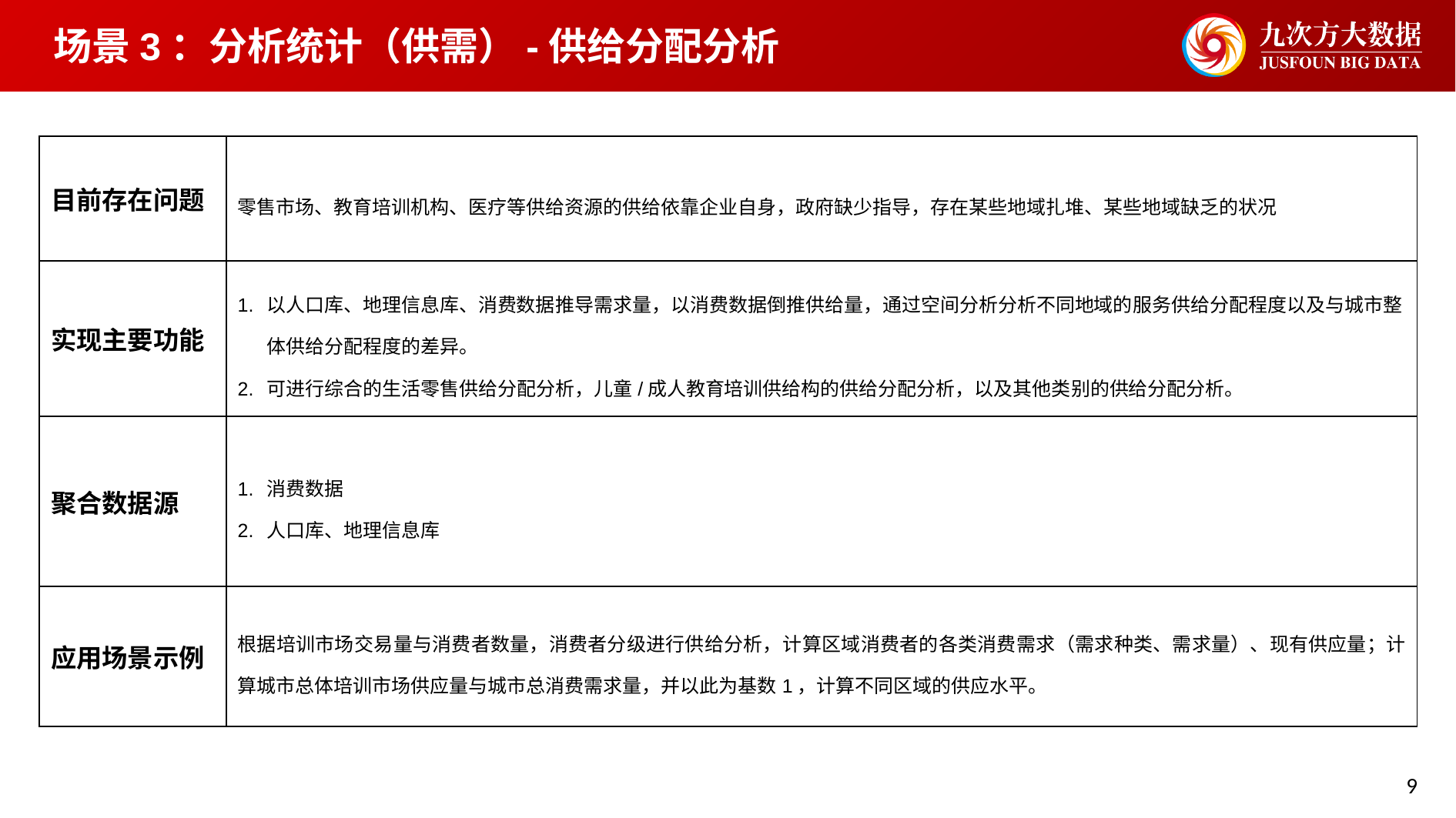

场景3：分析统计（供需）-供给分配分析
| 目前存在问题 | 零售市场、教育培训机构、医疗等供给资源的供给依靠企业自身，政府缺少指导，存在某些地域扎堆、某些地域缺乏的状况 |
| --- | --- |
| 实现主要功能 | 以人口库、地理信息库、消费数据推导需求量，以消费数据倒推供给量，通过空间分析分析不同地域的服务供给分配程度以及与城市整体供给分配程度的差异。 可进行综合的生活零售供给分配分析，儿童/成人教育培训供给构的供给分配分析，以及其他类别的供给分配分析。 |
| 聚合数据源 | 消费数据 人口库、地理信息库 |
| 应用场景示例 | 根据培训市场交易量与消费者数量，消费者分级进行供给分析，计算区域消费者的各类消费需求（需求种类、需求量）、现有供应量；计算城市总体培训市场供应量与城市总消费需求量，并以此为基数1，计算不同区域的供应水平。 |
9